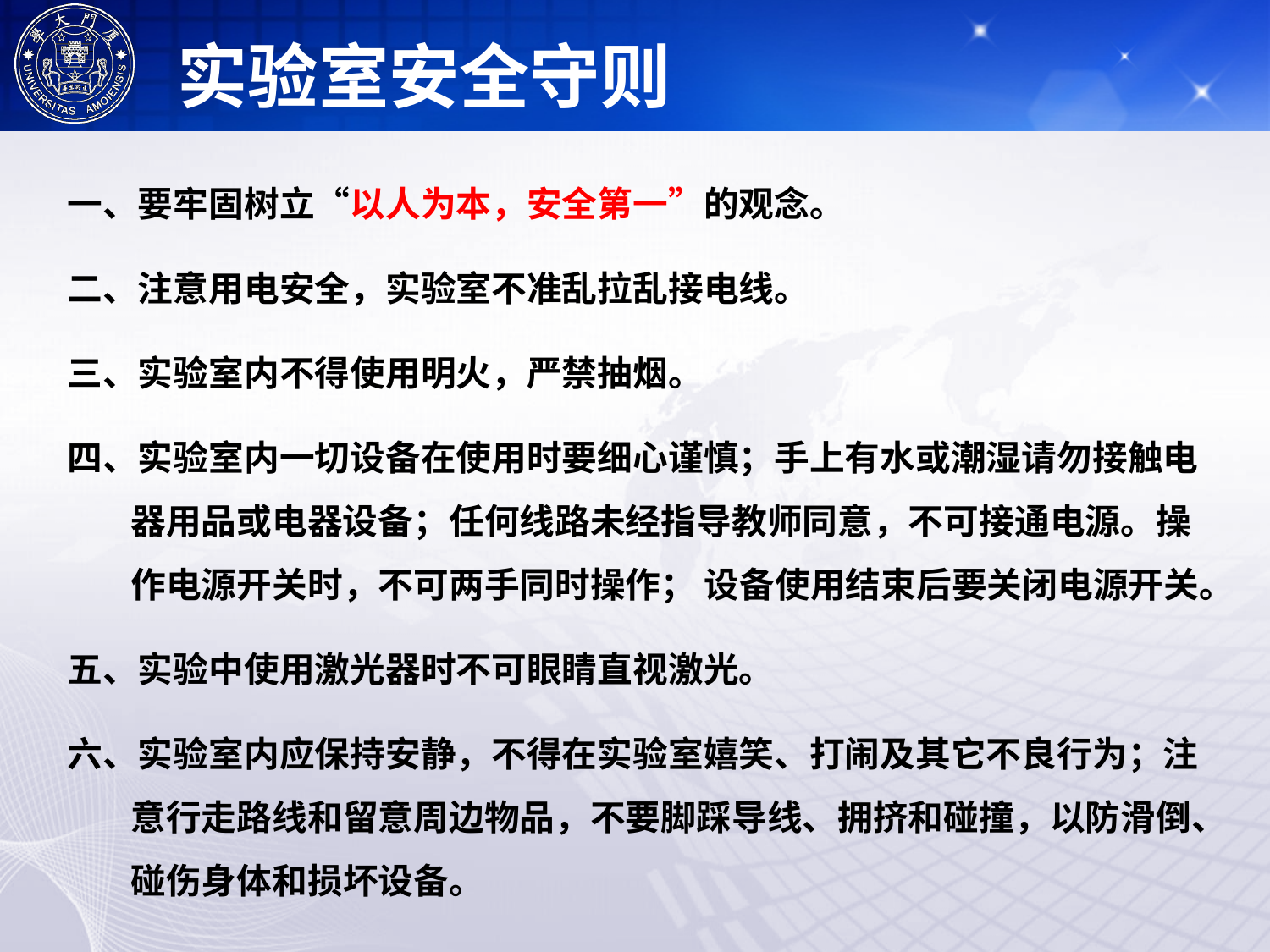

实验室安全守则
一、要牢固树立“以人为本，安全第一”的观念。
二、注意用电安全，实验室不准乱拉乱接电线。
三、实验室内不得使用明火，严禁抽烟。
四、实验室内一切设备在使用时要细心谨慎；手上有水或潮湿请勿接触电器用品或电器设备；任何线路未经指导教师同意，不可接通电源。操作电源开关时，不可两手同时操作； 设备使用结束后要关闭电源开关。
五、实验中使用激光器时不可眼睛直视激光。
六、实验室内应保持安静，不得在实验室嬉笑、打闹及其它不良行为；注意行走路线和留意周边物品，不要脚踩导线、拥挤和碰撞，以防滑倒、碰伤身体和损坏设备。